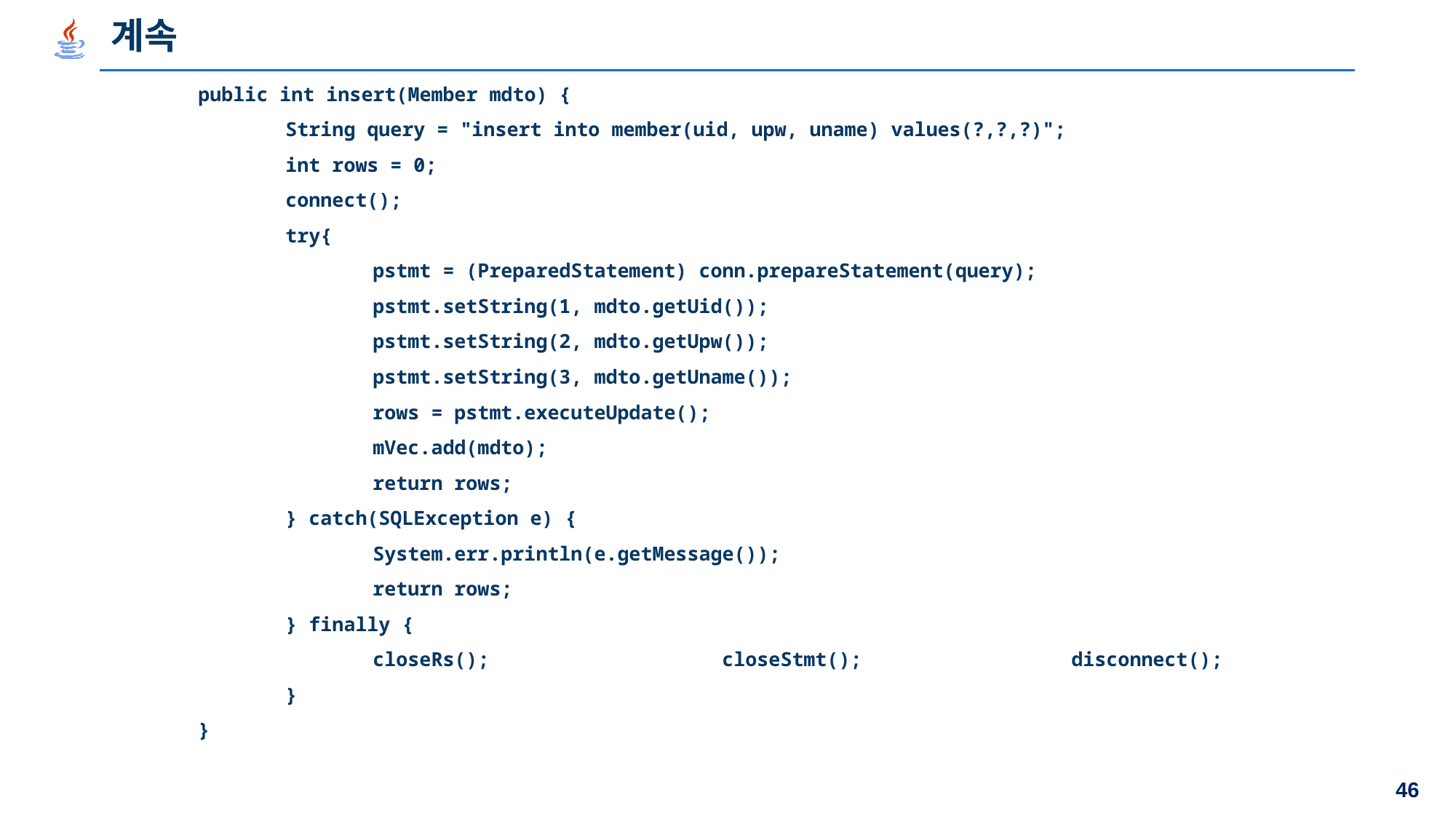

# 계속
	public int insert(Member mdto) {
		String query = "insert into member(uid, upw, uname) values(?,?,?)";
		int rows = 0;
		connect();
		try{
			pstmt = (PreparedStatement) conn.prepareStatement(query);
			pstmt.setString(1, mdto.getUid());
			pstmt.setString(2, mdto.getUpw());
			pstmt.setString(3, mdto.getUname());
			rows = pstmt.executeUpdate();
			mVec.add(mdto);
			return rows;
		} catch(SQLException e) {
			System.err.println(e.getMessage());
			return rows;
		} finally {
			closeRs();			closeStmt();			disconnect();
		}
	}
46